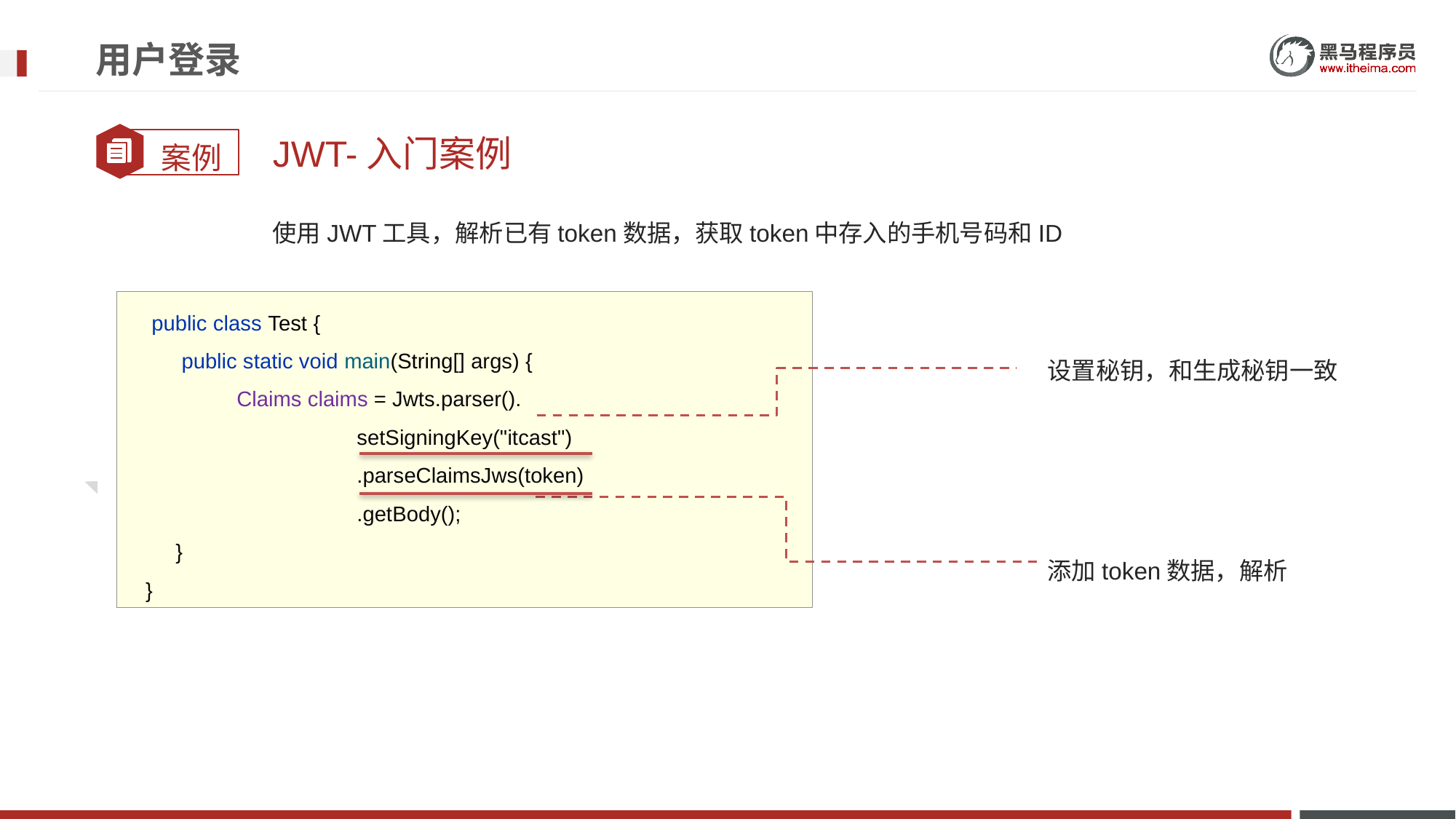

# 用户登录
JWT-入门案例
使用JWT工具，解析已有token数据，获取token中存入的手机号码和ID
    public class Test {
         public static void main(String[] args) {
Claims claims = Jwts.parser().
                    setSigningKey("itcast")
                    .parseClaimsJws(token)
                    .getBody();
        }
   }

设置秘钥，和生成秘钥一致

添加token数据，解析